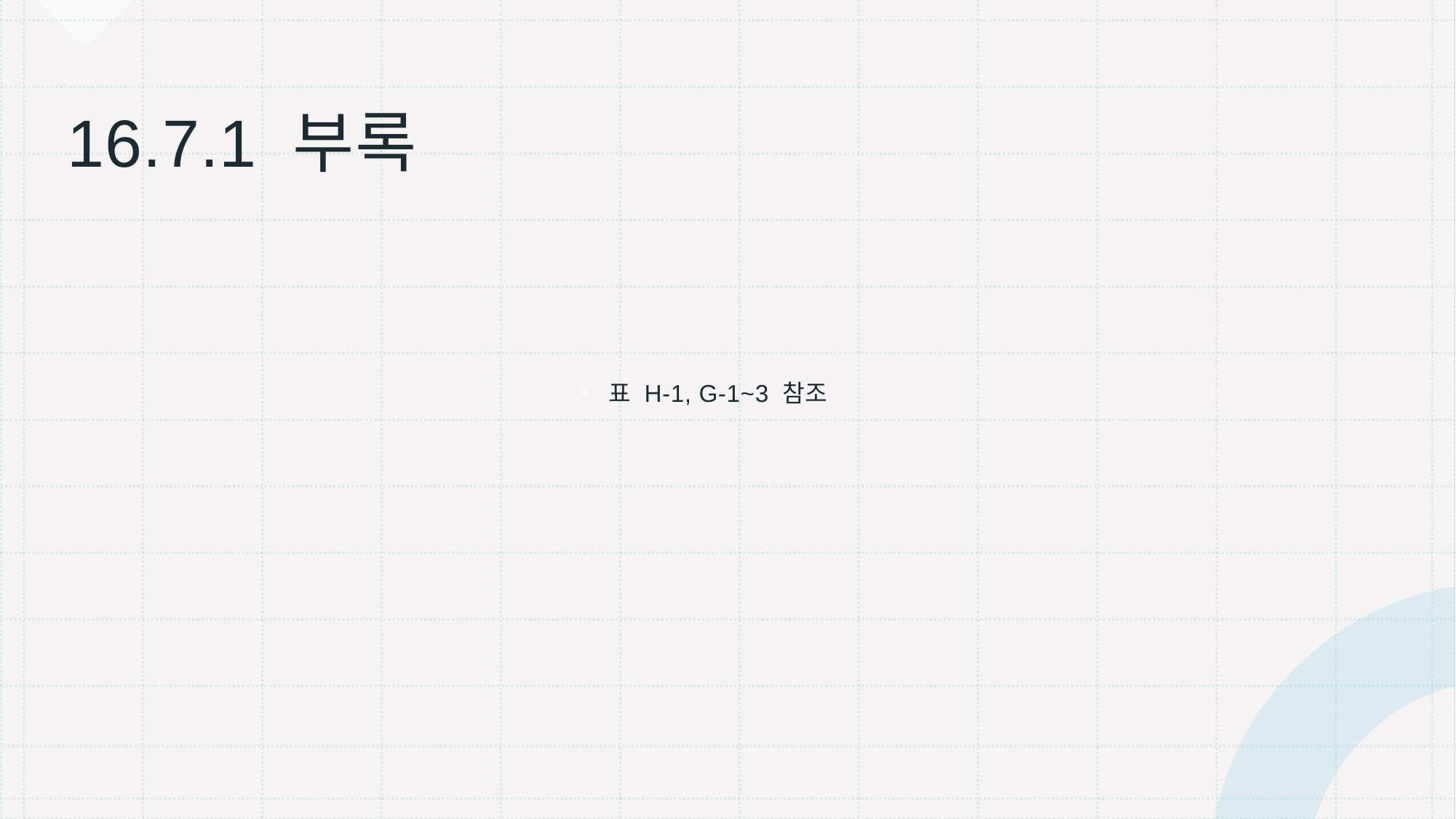

표 H-1, G-1~3 참조

# 16.7.1 부록